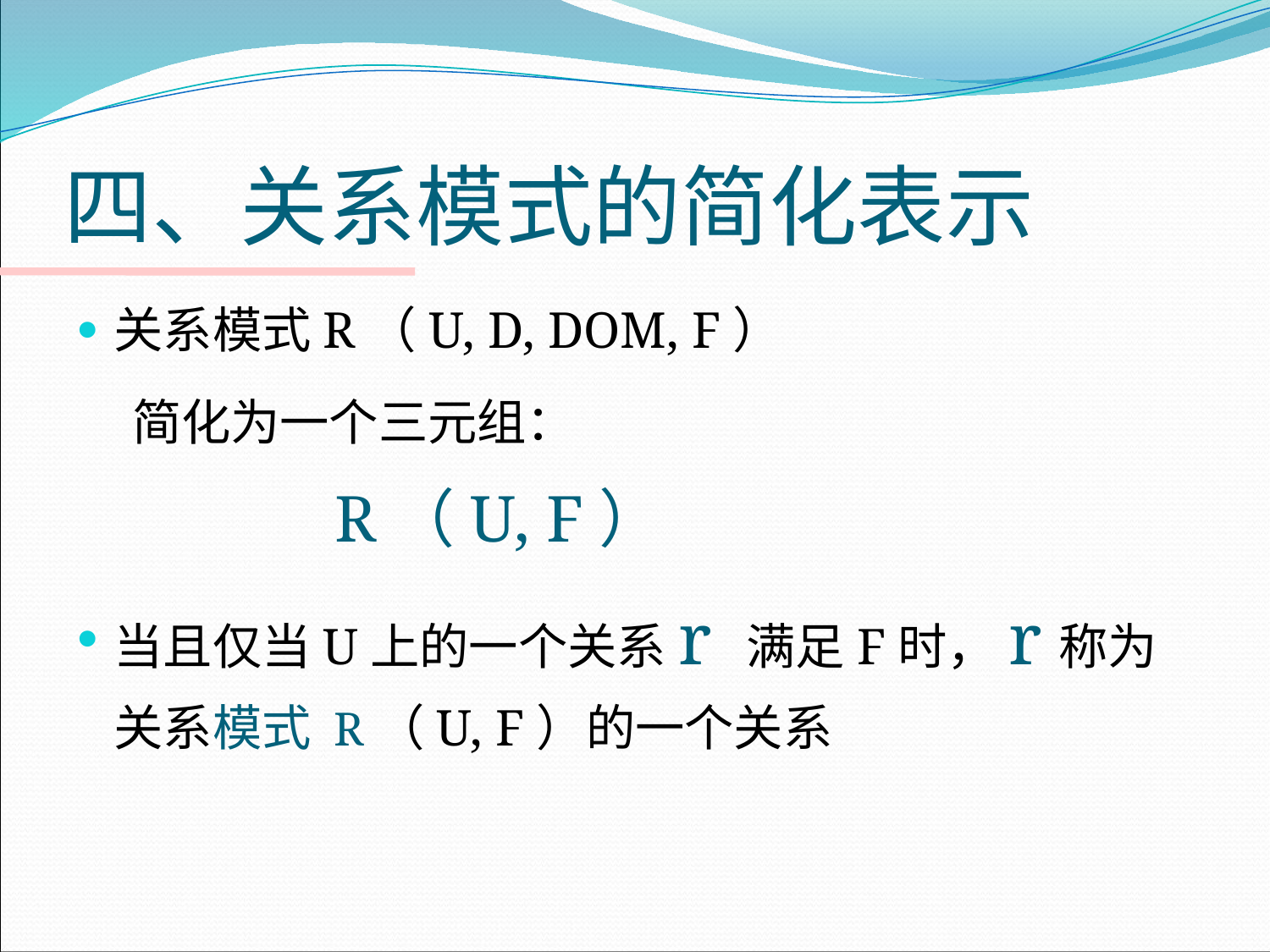

# 四、关系模式的简化表示
关系模式R（U, D, DOM, F）
    简化为一个三元组：
                    R（U, F）
当且仅当U上的一个关系r 满足F时，r称为关系模式 R（U, F）的一个关系

524